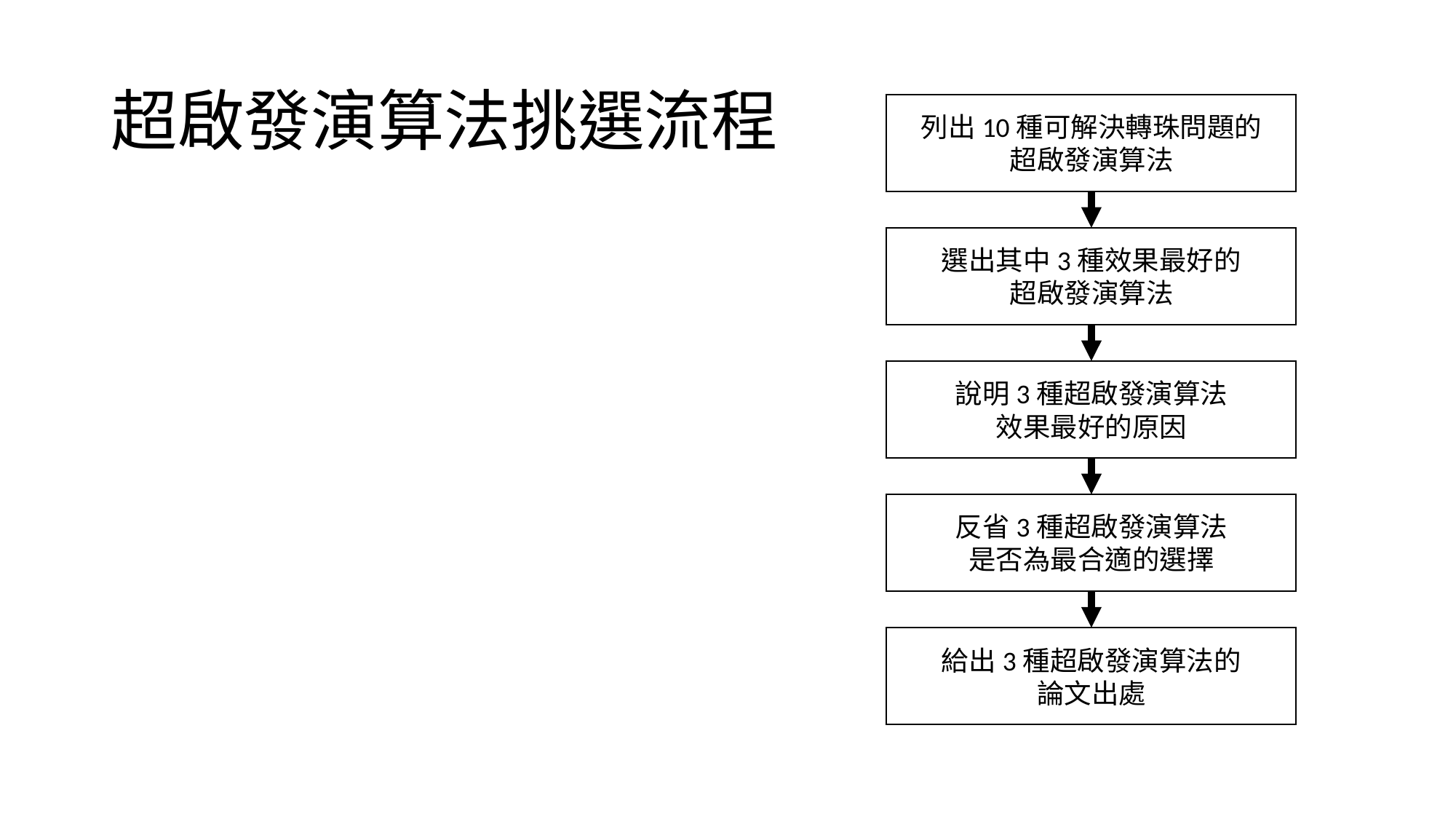

# 超啟發演算法挑選流程
列出10種可解決轉珠問題的
超啟發演算法
選出其中3種效果最好的
超啟發演算法
說明3種超啟發演算法
效果最好的原因
反省3種超啟發演算法
是否為最合適的選擇
給出3種超啟發演算法的
論文出處